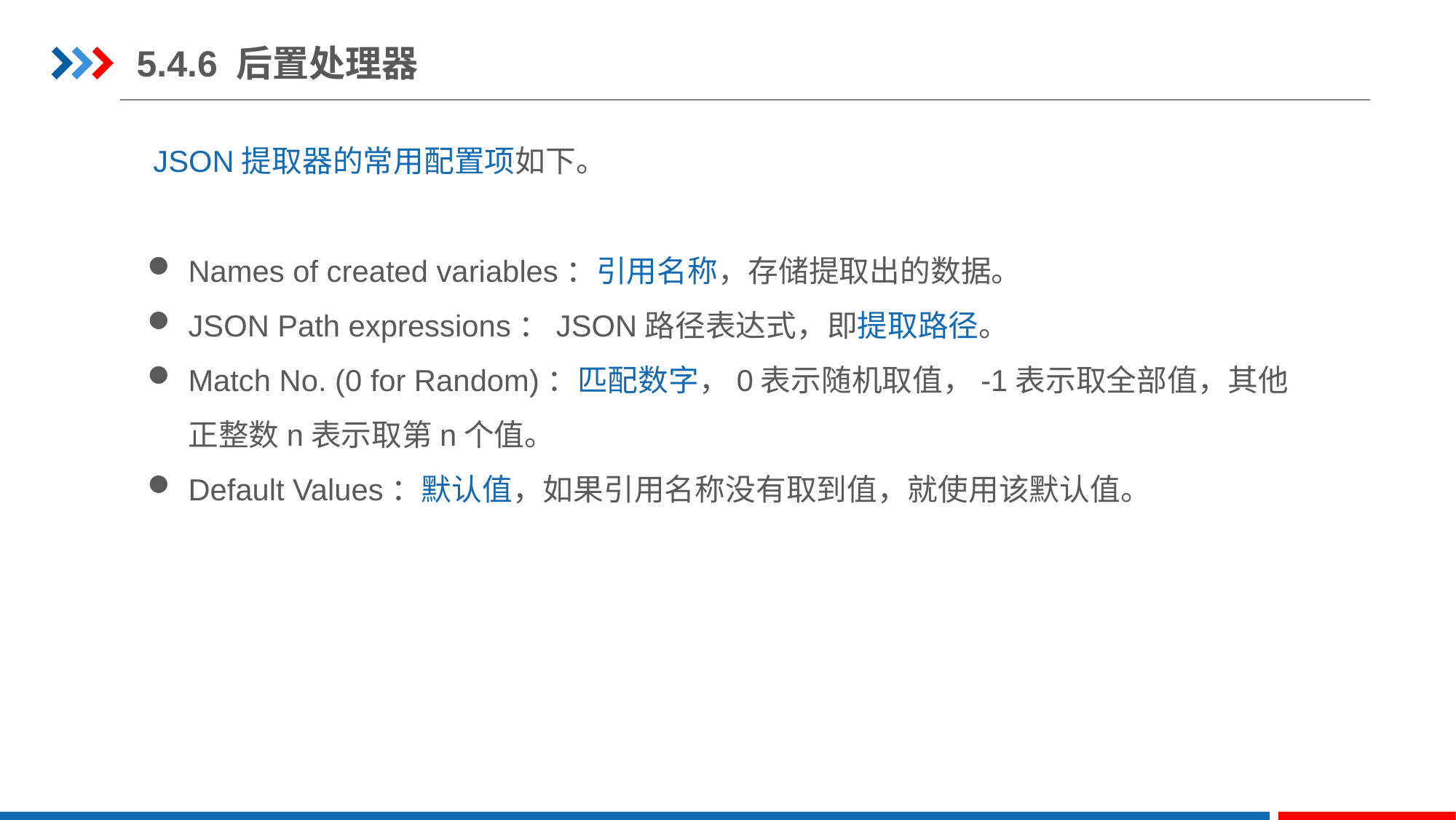

5.4.6 后置处理器
 JSON提取器的常用配置项如下。
Names of created variables：引用名称，存储提取出的数据。
JSON Path expressions：JSON路径表达式，即提取路径。
Match No. (0 for Random)：匹配数字，0表示随机取值，-1表示取全部值，其他正整数n表示取第n个值。
Default Values：默认值，如果引用名称没有取到值，就使用该默认值。